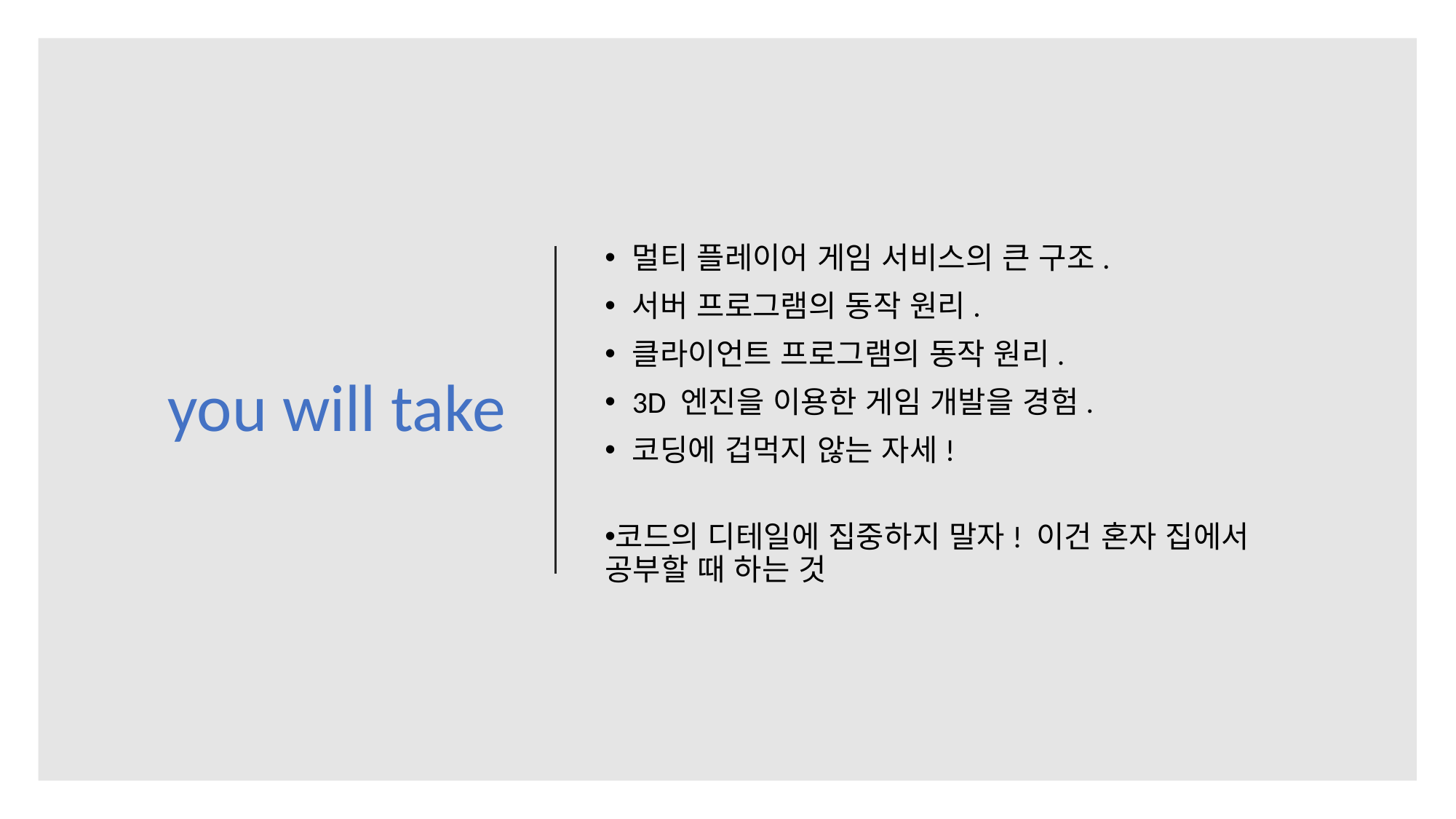

# you will take
멀티 플레이어 게임 서비스의 큰 구조.
서버 프로그램의 동작 원리.
클라이언트 프로그램의 동작 원리.
3D 엔진을 이용한 게임 개발을 경험.
코딩에 겁먹지 않는 자세!
코드의 디테일에 집중하지 말자! 이건 혼자 집에서 공부할 때 하는 것